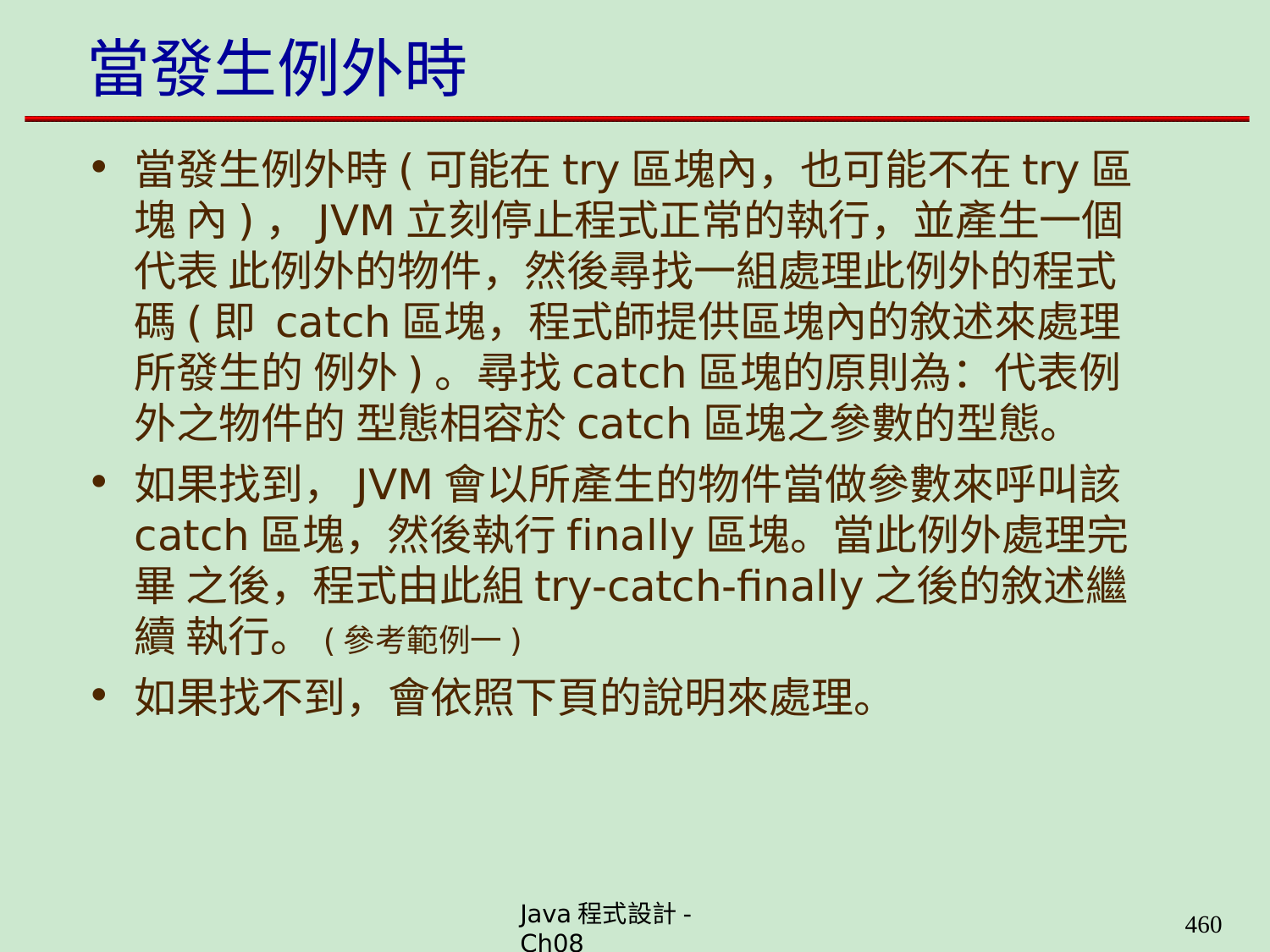

# 當發生例外時
當發生例外時(可能在try區塊內，也可能不在try區塊 內)，JVM立刻停止程式正常的執行，並產生一個代表 此例外的物件，然後尋找一組處理此例外的程式碼(即 catch區塊，程式師提供區塊內的敘述來處理所發生的 例外)。尋找catch區塊的原則為：代表例外之物件的 型態相容於catch區塊之參數的型態。
如果找到，JVM會以所產生的物件當做參數來呼叫該 catch區塊，然後執行finally區塊。當此例外處理完畢 之後，程式由此組try-catch-finally之後的敘述繼續 執行。(參考範例一)
如果找不到，會依照下頁的說明來處理。
Java程式設計-Ch08
460